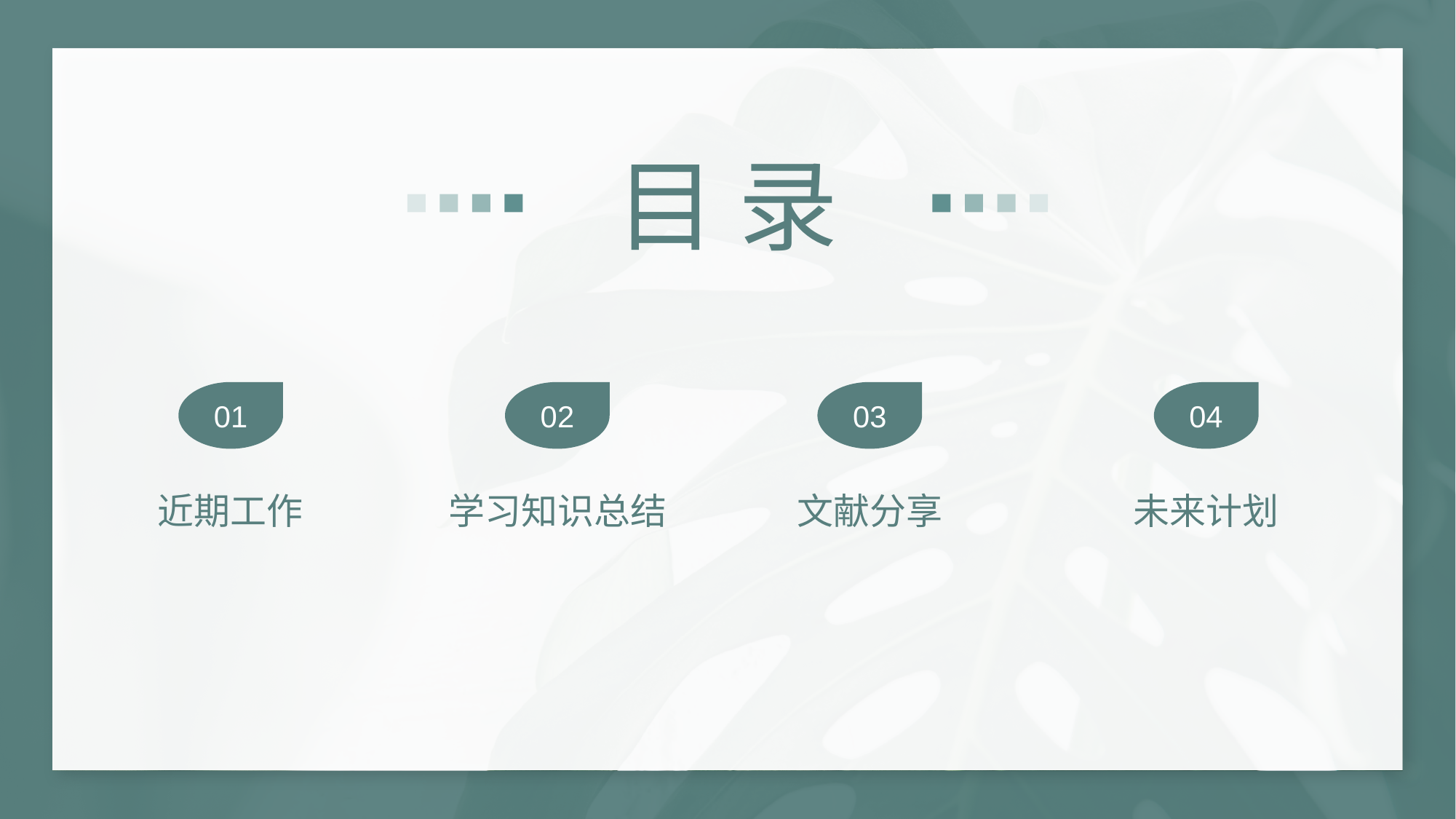

目 录

01
近期工作
02
学习知识总结
03
文献分享
04
未来计划